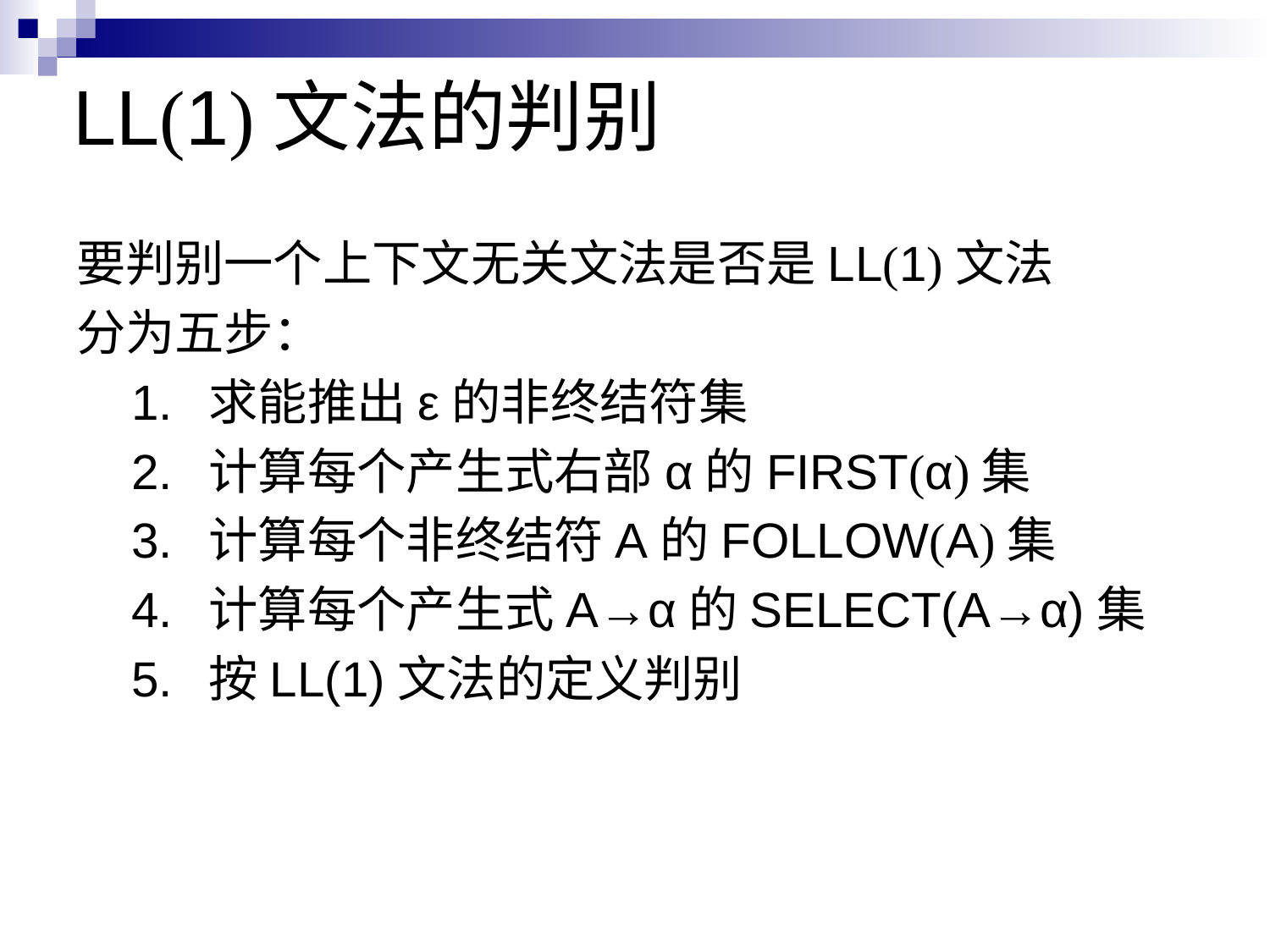

# LL(1)文法的判别
要判别一个上下文无关文法是否是LL(1)文法
分为五步：
    1.  求能推出ε的非终结符集
    2.  计算每个产生式右部α的FIRST(α)集
    3.  计算每个非终结符A的FOLLOW(A)集
    4.  计算每个产生式A→α的SELECT(A→α)集
    5.  按LL(1)文法的定义判别